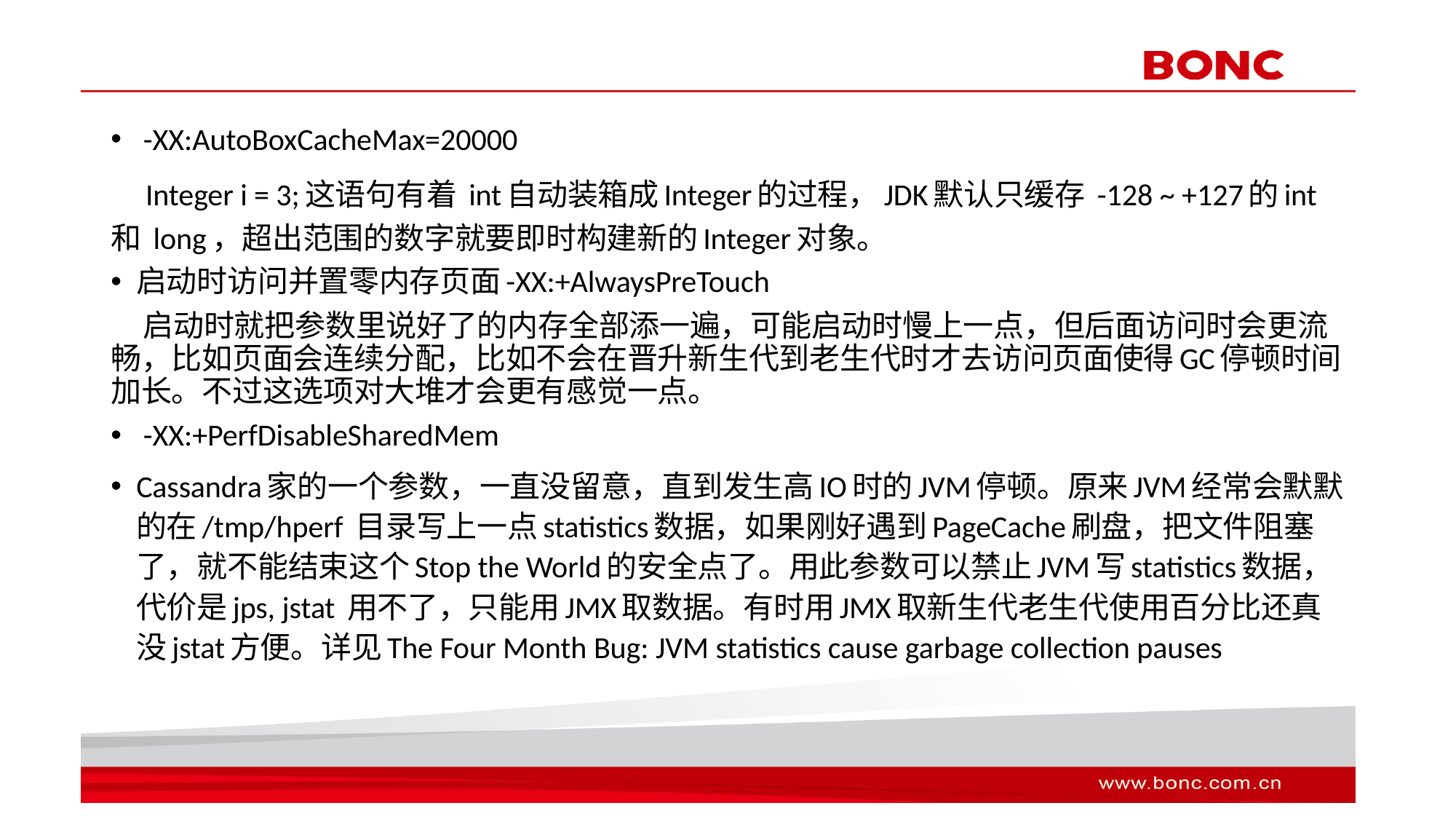

-XX:AutoBoxCacheMax=20000
     Integer i = 3;这语句有着 int自动装箱成Integer的过程，JDK默认只缓存 -128 ~ +127的int 和 long，超出范围的数字就要即时构建新的Integer对象。
启动时访问并置零内存页面-XX:+AlwaysPreTouch
    启动时就把参数里说好了的内存全部添一遍，可能启动时慢上一点，但后面访问时会更流畅，比如页面会连续分配，比如不会在晋升新生代到老生代时才去访问页面使得GC停顿时间加长。不过这选项对大堆才会更有感觉一点。
 -XX:+PerfDisableSharedMem
Cassandra家的一个参数，一直没留意，直到发生高IO时的JVM停顿。原来JVM经常会默默的在/tmp/hperf 目录写上一点statistics数据，如果刚好遇到PageCache刷盘，把文件阻塞了，就不能结束这个Stop the World的安全点了。用此参数可以禁止JVM写statistics数据，代价是jps, jstat 用不了，只能用JMX取数据。有时用JMX取新生代老生代使用百分比还真没jstat方便。详见The Four Month Bug: JVM statistics cause garbage collection pauses